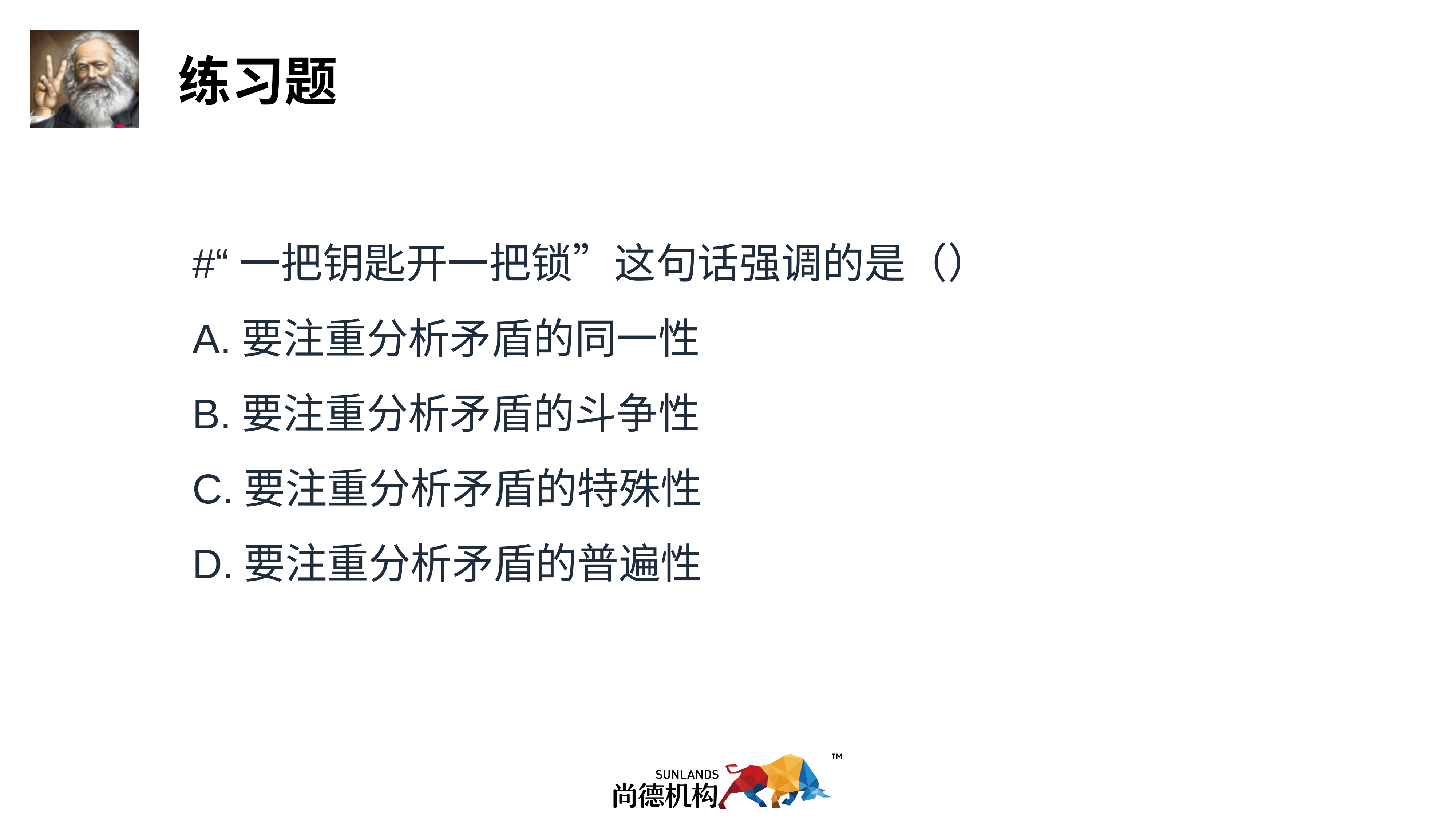

#“一把钥匙开一把锁”这句话强调的是（）
A.要注重分析矛盾的同一性
B.要注重分析矛盾的斗争性
C.要注重分析矛盾的特殊性
D.要注重分析矛盾的普遍性